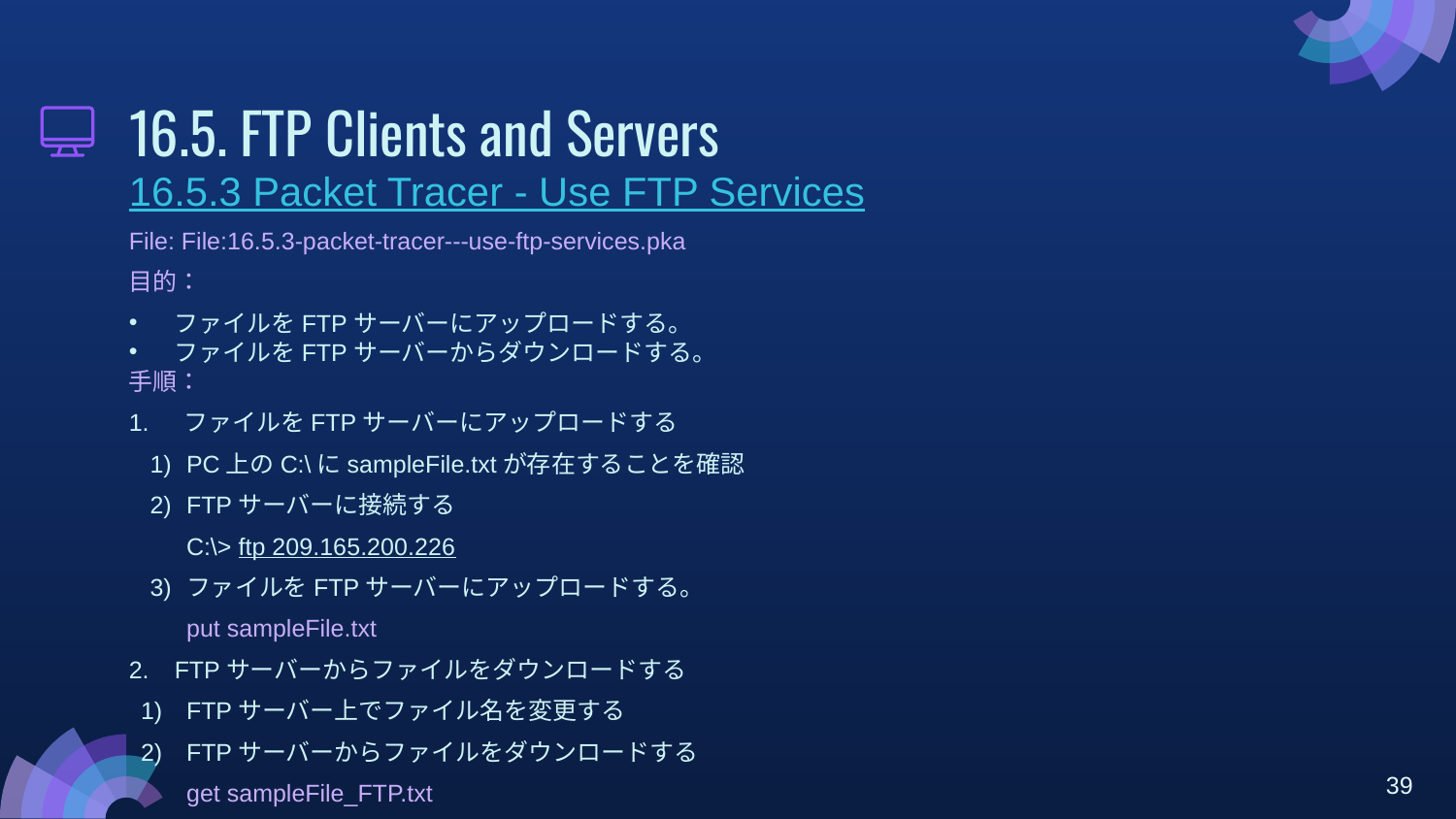

# 16.5. FTP Clients and Servers

16.5.3 Packet Tracer - Use FTP Services
File: File:16.5.3-packet-tracer---use-ftp-services.pka
目的：
ファイルをFTPサーバーにアップロードする。
ファイルをFTPサーバーからダウンロードする。
手順：
ファイルをFTPサーバーにアップロードする
PC上のC:\にsampleFile.txtが存在することを確認
FTPサーバーに接続する
C:\> ftp 209.165.200.226
ファイルをFTPサーバーにアップロードする。
put sampleFile.txt
FTPサーバーからファイルをダウンロードする
FTPサーバー上でファイル名を変更する
FTPサーバーからファイルをダウンロードする
get sampleFile_FTP.txt
FTPサーバーからファイルを削除する
39